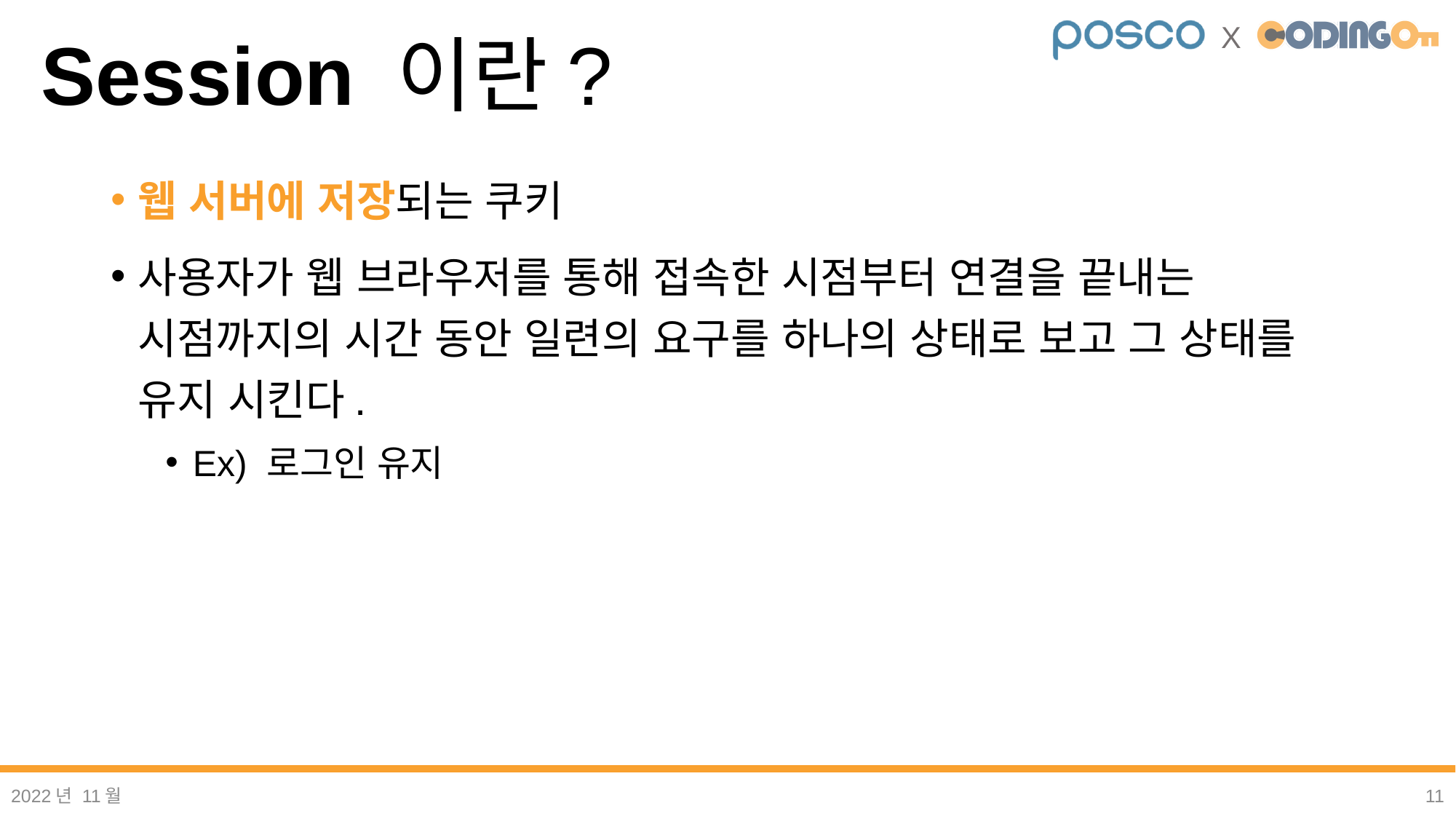

# Session 이란?
웹 서버에 저장되는 쿠키
사용자가 웹 브라우저를 통해 접속한 시점부터 연결을 끝내는 시점까지의 시간 동안 일련의 요구를 하나의 상태로 보고 그 상태를 유지 시킨다.
Ex) 로그인 유지
2022년 11월
11